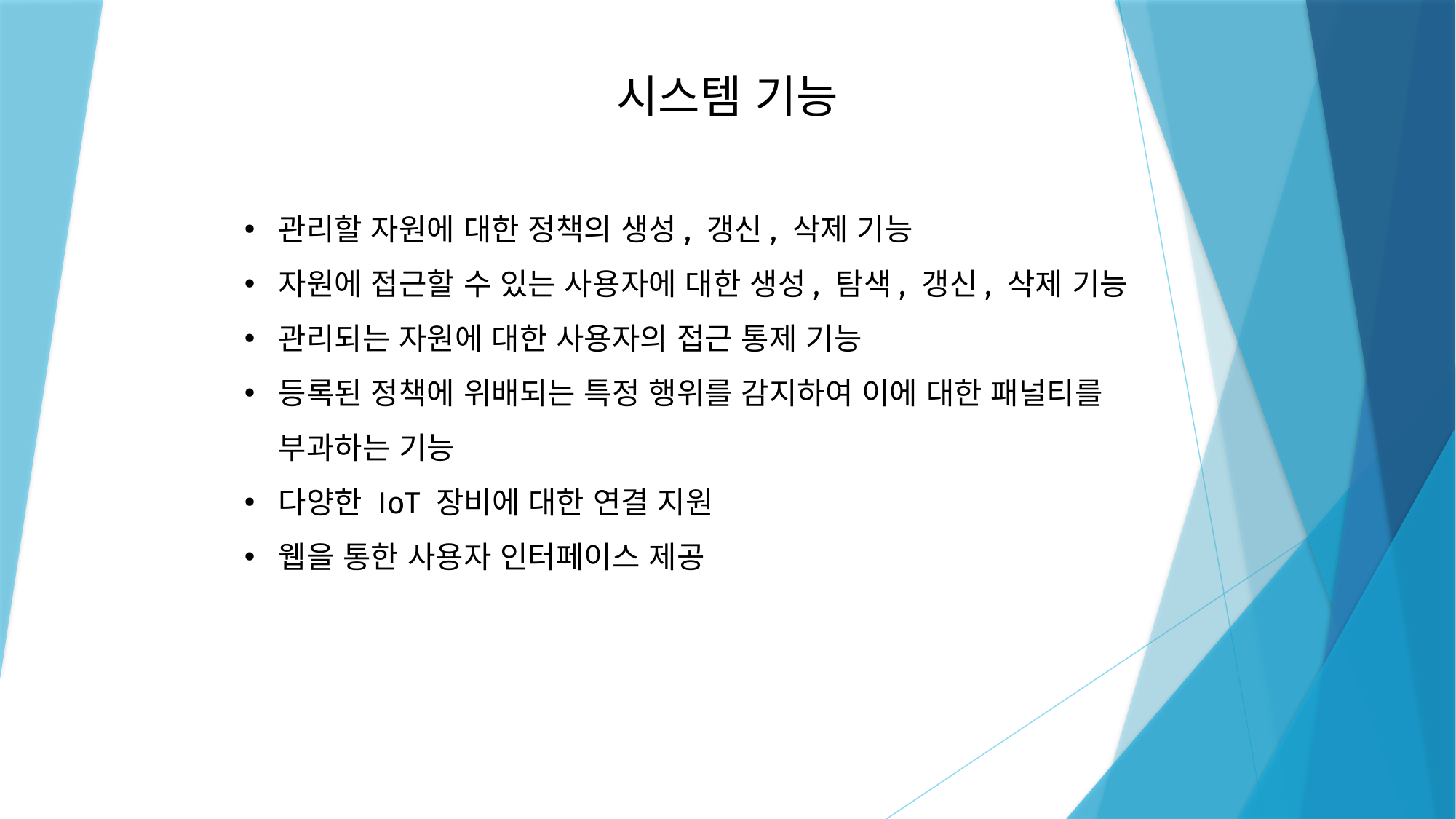

시스템 기능
관리할 자원에 대한 정책의 생성, 갱신, 삭제 기능
자원에 접근할 수 있는 사용자에 대한 생성, 탐색, 갱신, 삭제 기능
관리되는 자원에 대한 사용자의 접근 통제 기능
등록된 정책에 위배되는 특정 행위를 감지하여 이에 대한 패널티를 부과하는 기능
다양한 IoT 장비에 대한 연결 지원
웹을 통한 사용자 인터페이스 제공